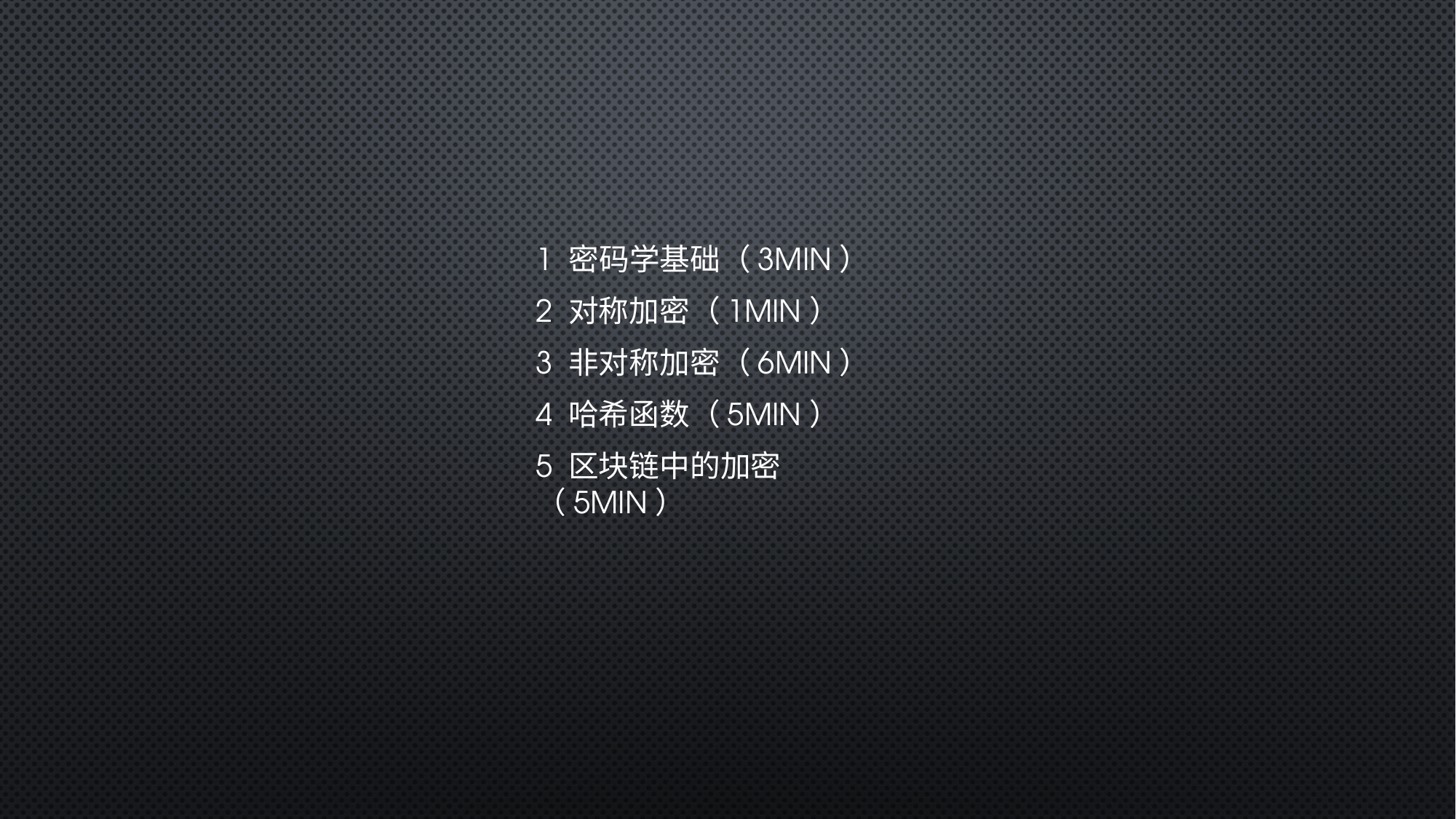

1 密码学基础（3min）
2 对称加密（1min）
3 非对称加密（6min）
4 哈希函数（5min）
5 区块链中的加密（5min）